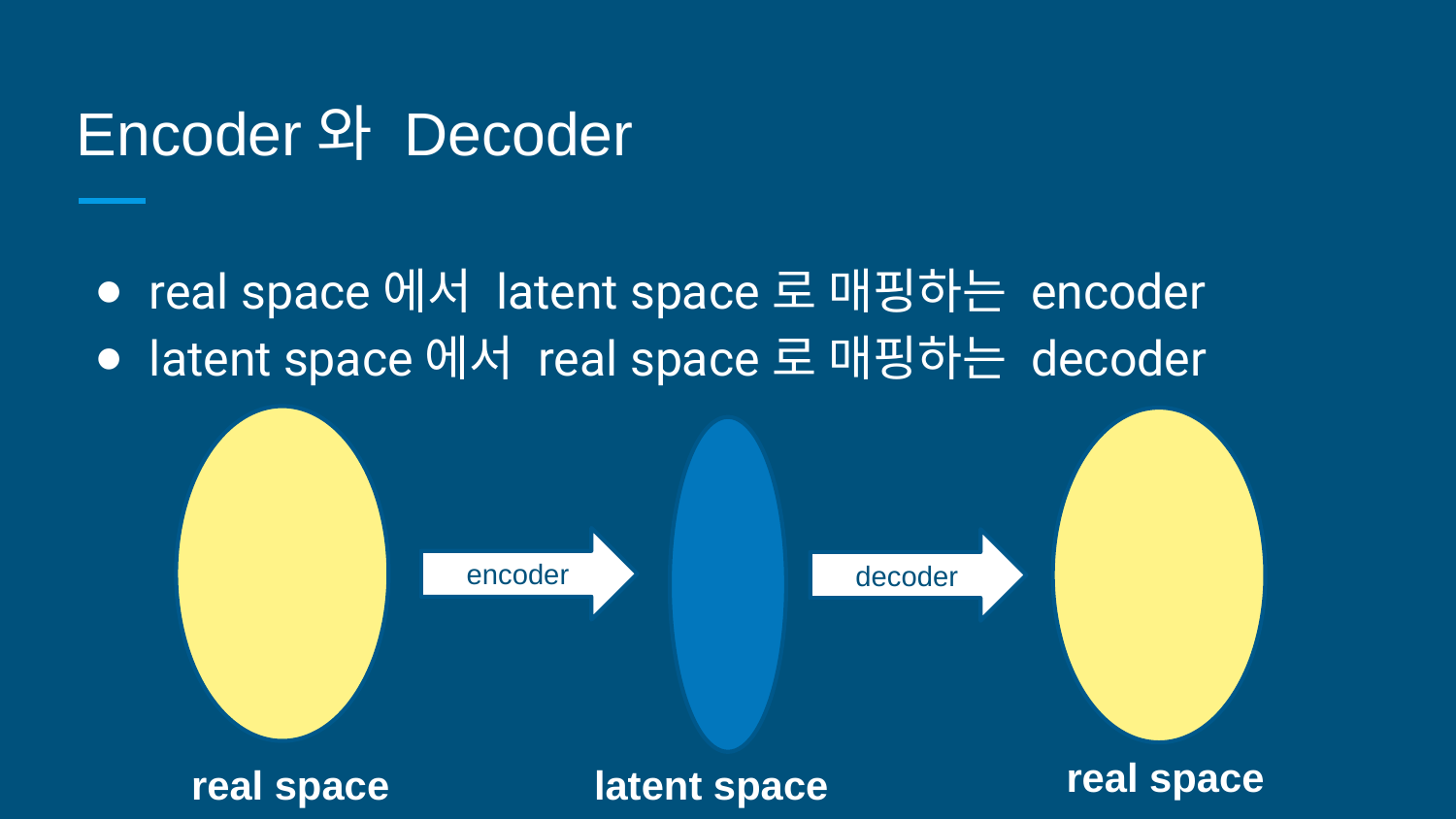

# Encoder와 Decoder
real space에서 latent space로 매핑하는 encoder
latent space에서 real space로 매핑하는 decoder

encoder
decoder
real space
real space
latent space